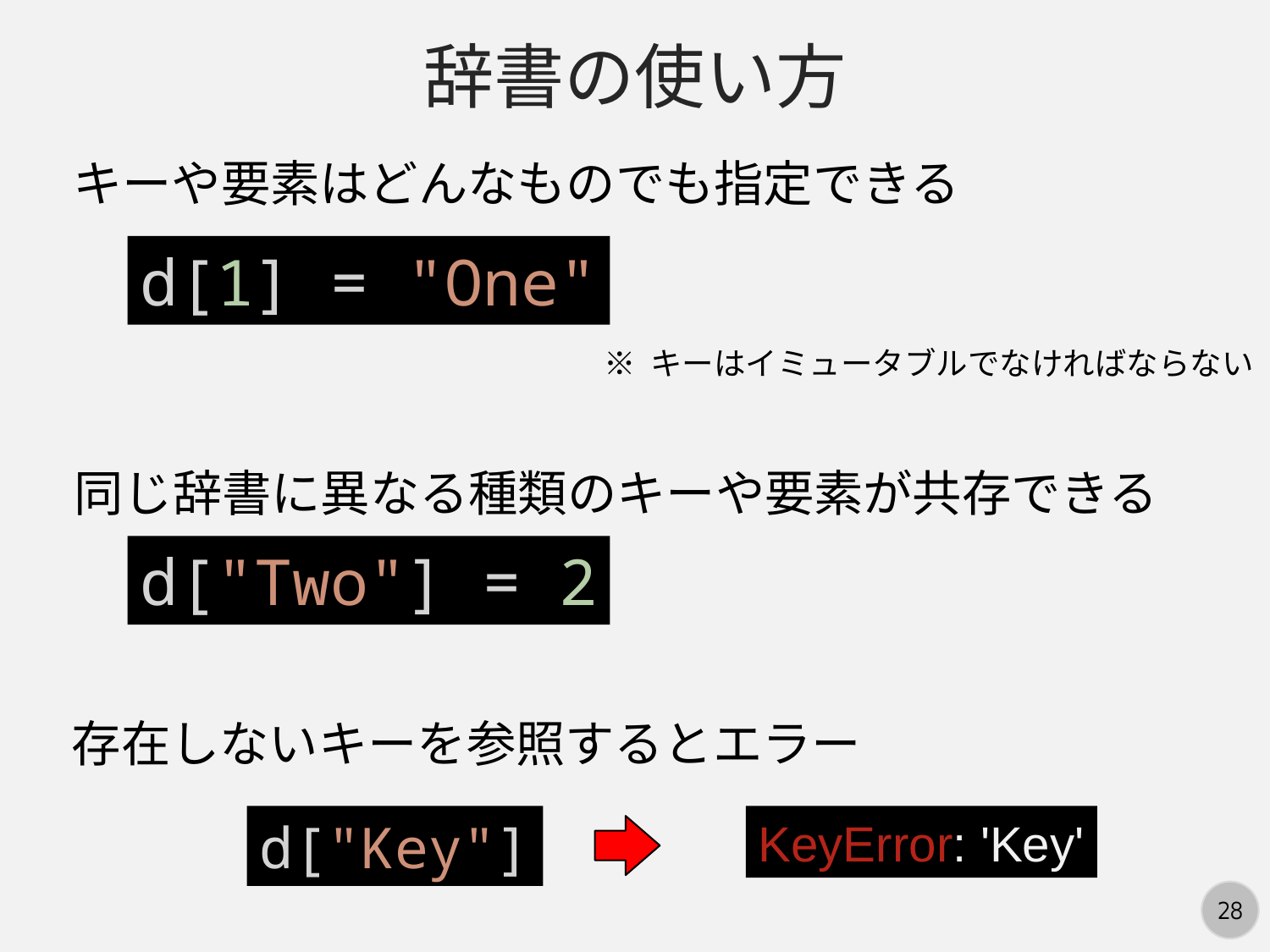

辞書の使い方
キーや要素はどんなものでも指定できる
d[1] = "One"
※ キーはイミュータブルでなければならない
同じ辞書に異なる種類のキーや要素が共存できる
d["Two"] = 2
存在しないキーを参照するとエラー
d["Key"]
KeyError: 'Key'